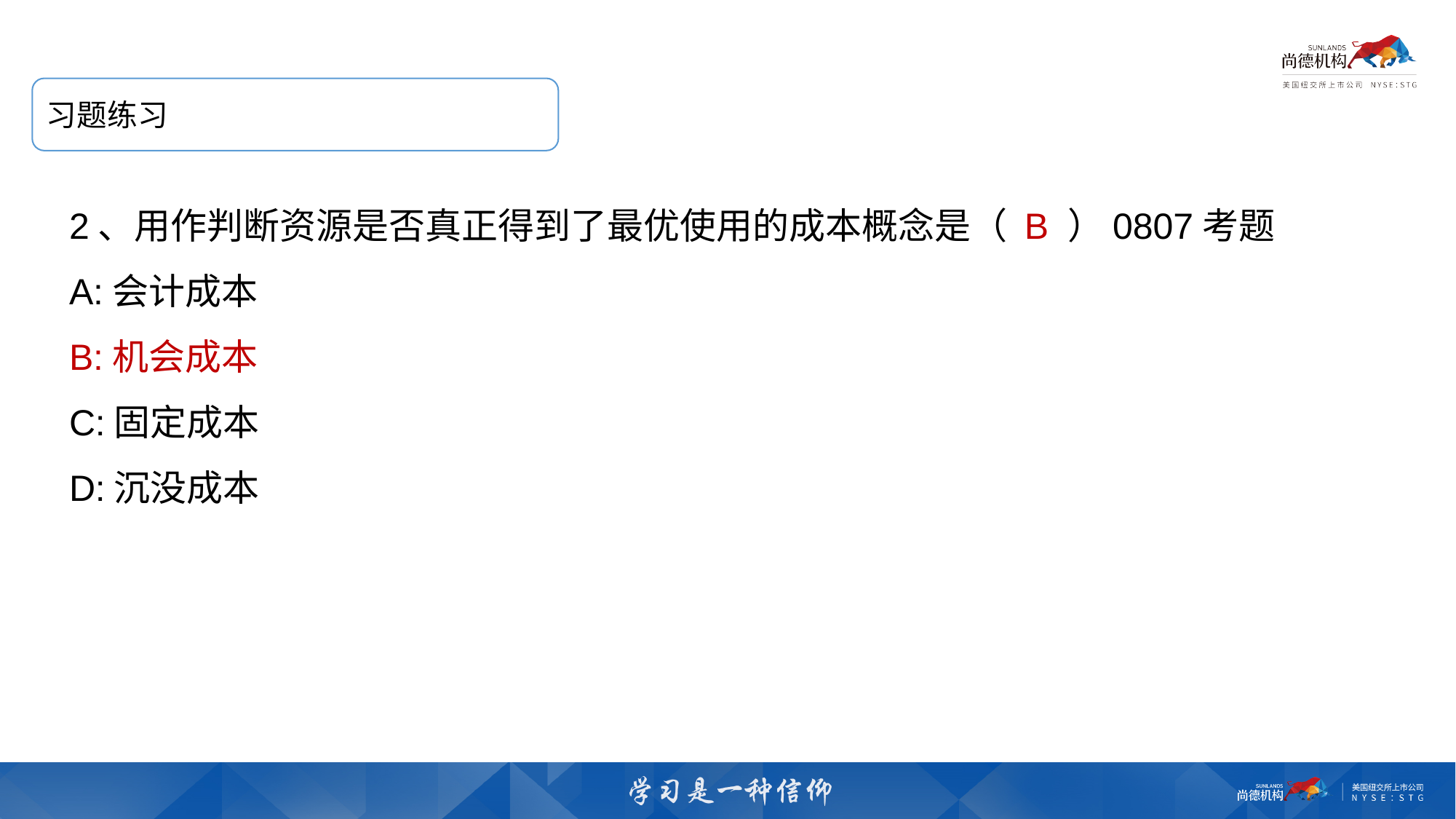

习题练习
2、用作判断资源是否真正得到了最优使用的成本概念是（ B ）0807考题
A:会计成本
B:机会成本
C:固定成本
D:沉没成本